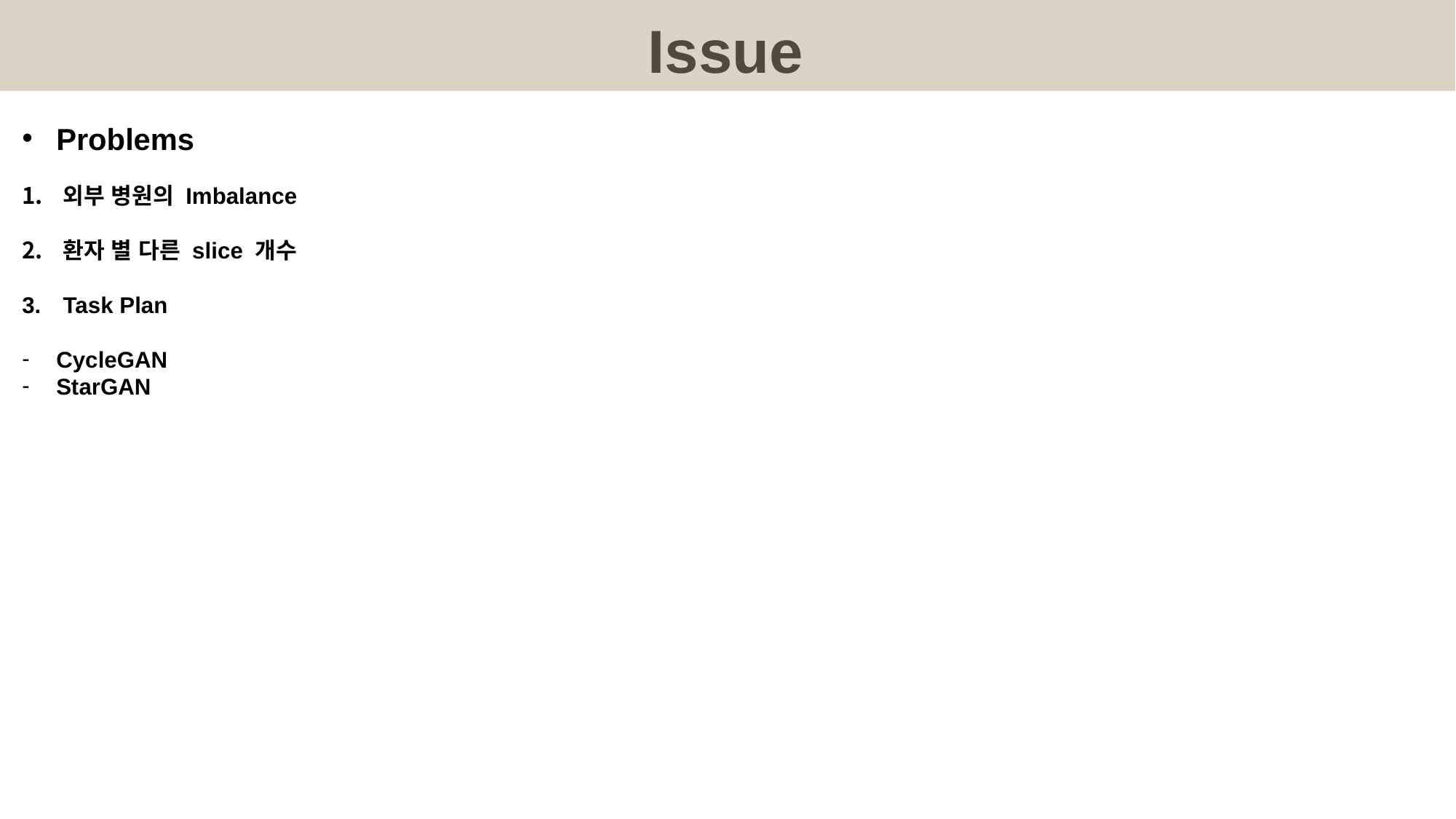

#
Issue

Problems

외부 병원의 Imbalance

환자 별 다른 slice 개수

Task Plan

CycleGAN
StarGAN